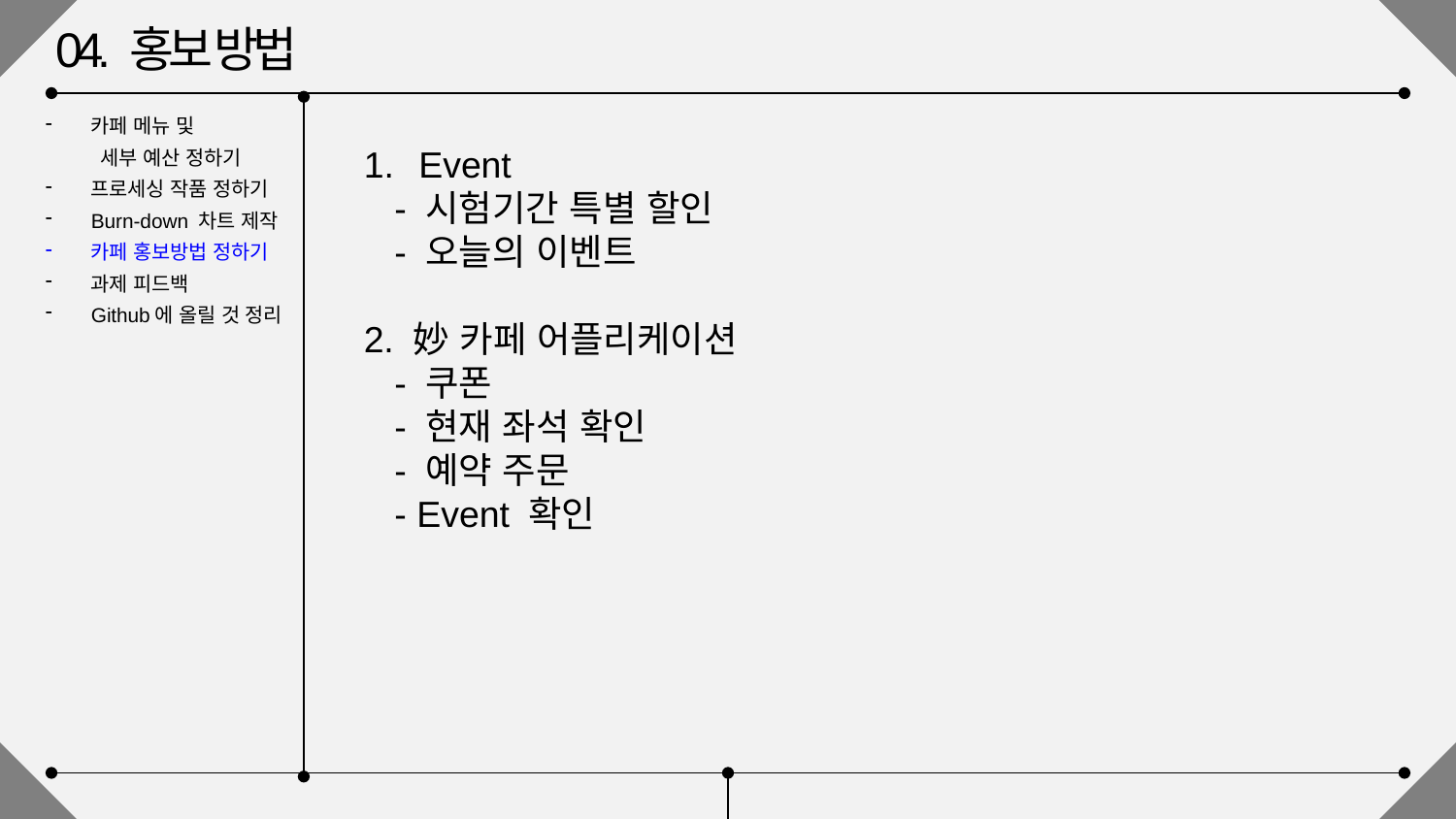

04. 홍보 방법
카페 메뉴 및
         세부 예산 정하기
프로세싱 작품 정하기
Burn-down 차트 제작
카페 홍보방법 정하기
과제 피드백
Github에 올릴 것 정리

Event
   - 시험기간 특별 할인
   - 오늘의 이벤트

2. 妙 카페 어플리케이션
   - 쿠폰
   - 현재 좌석 확인
   - 예약 주문
   - Event 확인